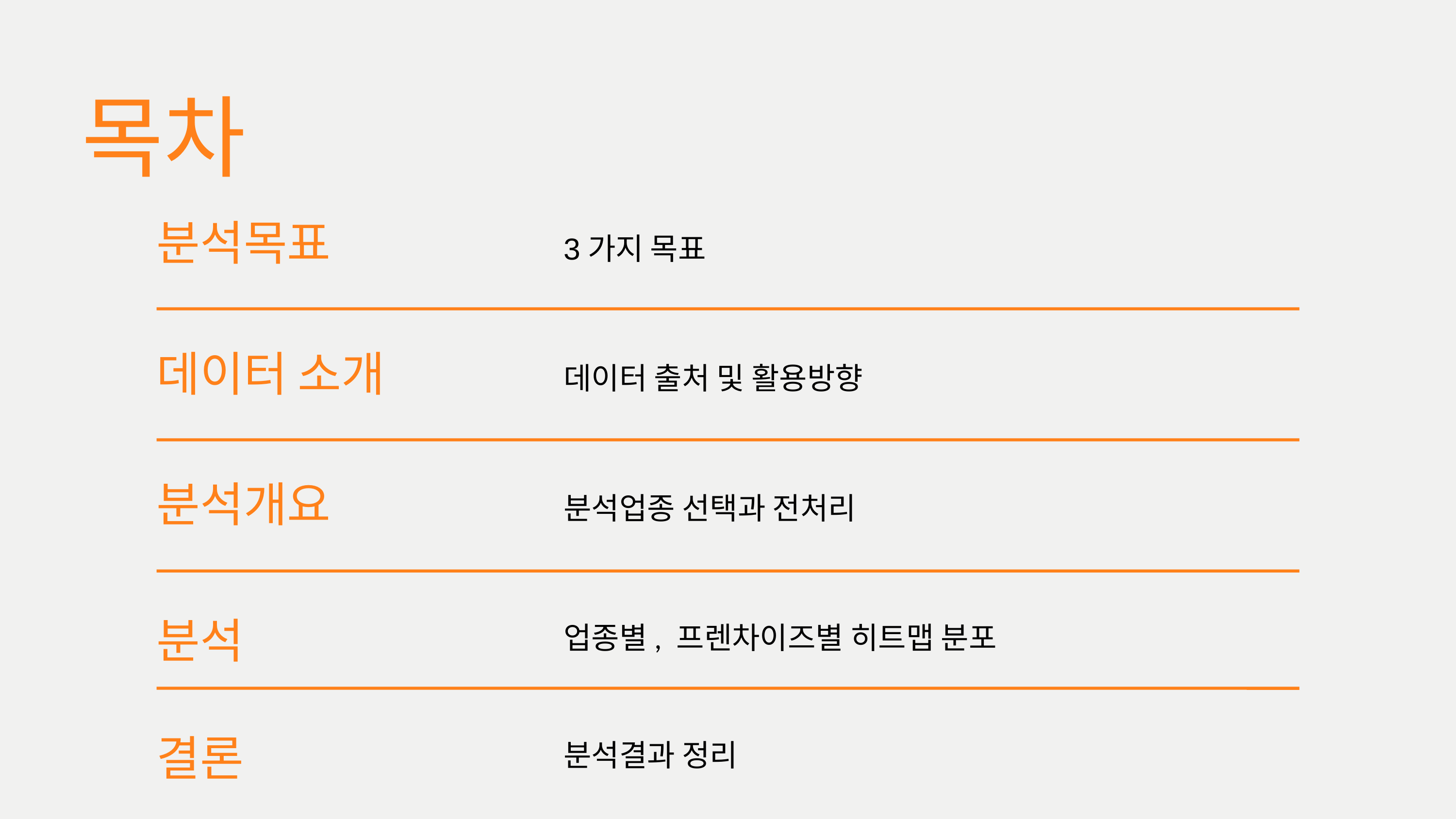

목차
분석목표
3가지 목표

데이터 소개
데이터 출처 및 활용방향

분석개요
분석업종 선택과 전처리

분석
업종별, 프렌차이즈별 히트맵 분포

결론
분석결과 정리